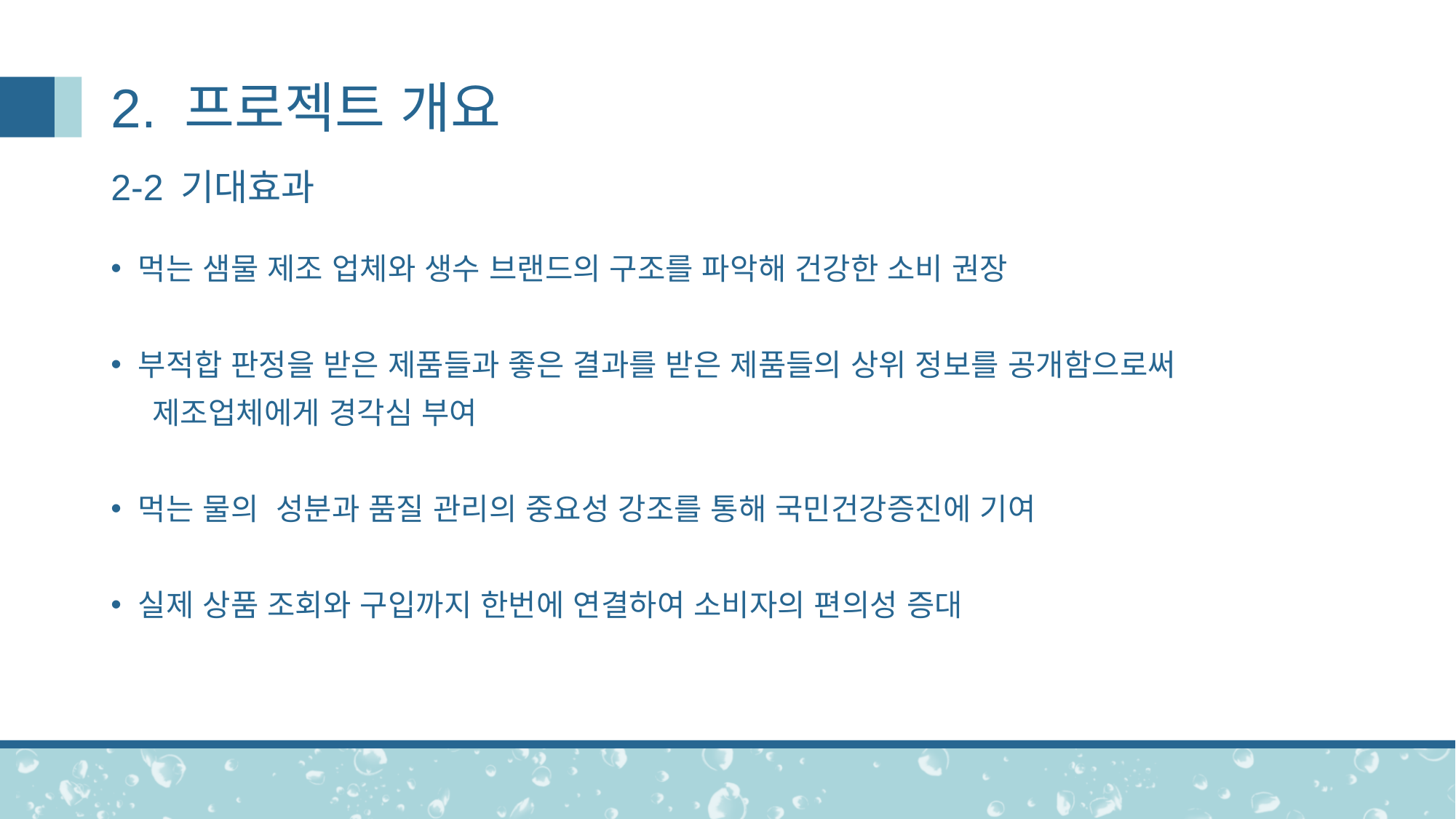

# 2. 프로젝트 개요
2-2 기대효과
먹는 샘물 제조 업체와 생수 브랜드의 구조를 파악해 건강한 소비 권장

부적합 판정을 받은 제품들과 좋은 결과를 받은 제품들의 상위 정보를 공개함으로써
    제조업체에게 경각심 부여

먹는 물의  성분과 품질 관리의 중요성 강조를 통해 국민건강증진에 기여

실제 상품 조회와 구입까지 한번에 연결하여 소비자의 편의성 증대